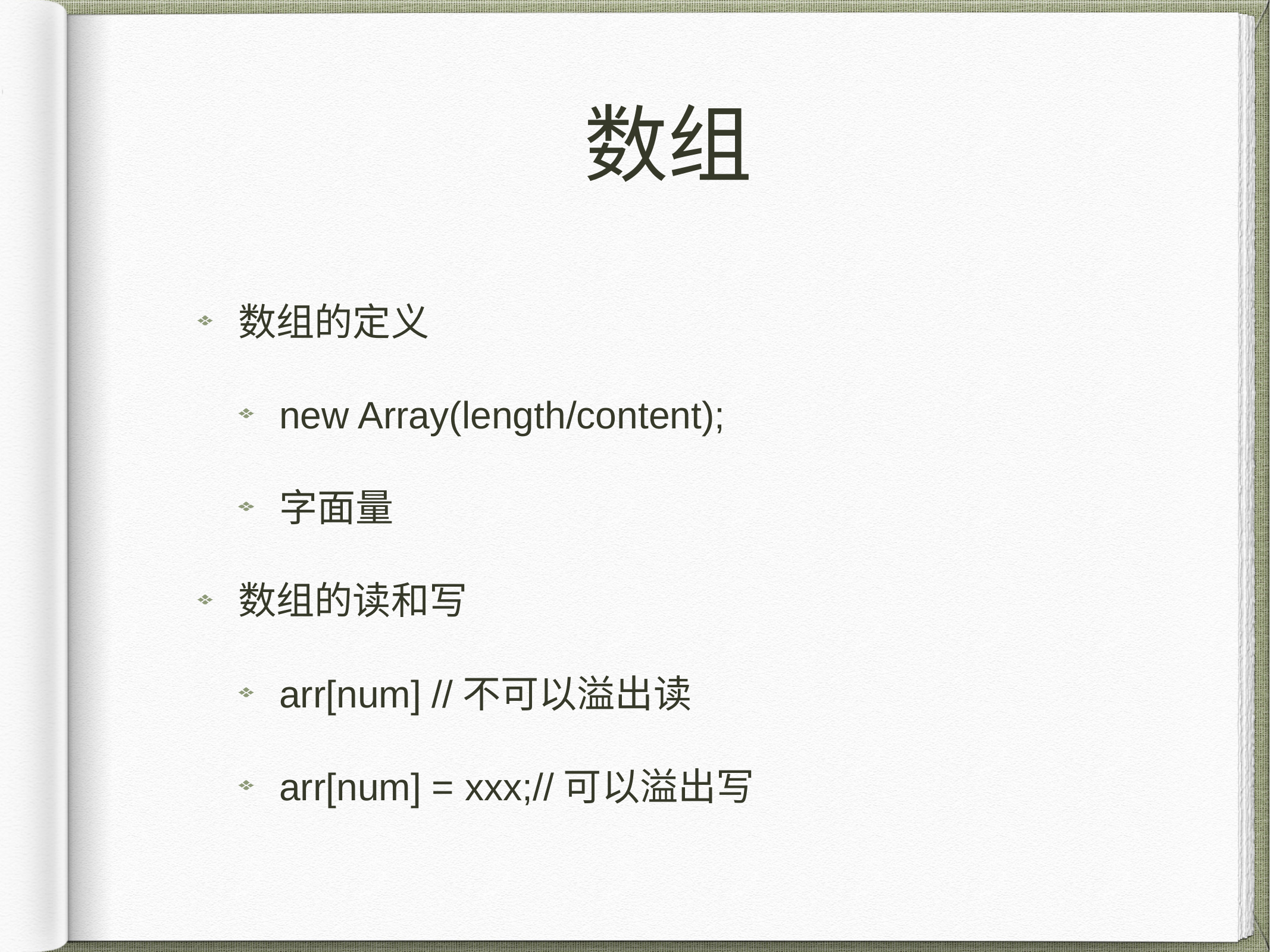

# 数组
数组的定义
new Array(length/content);
字面量
数组的读和写
arr[num] //不可以溢出读
arr[num] = xxx;//可以溢出写